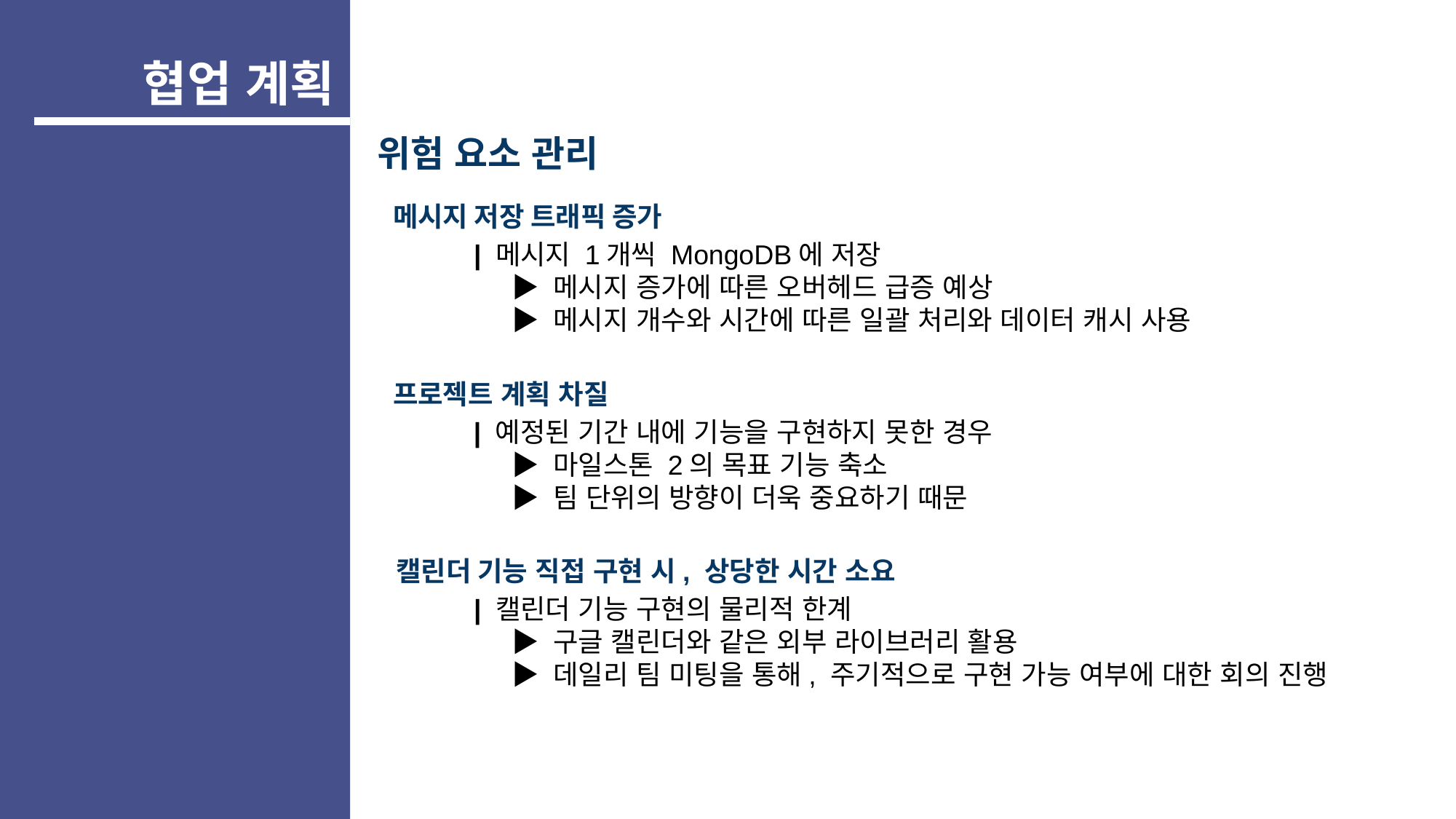

협업 계획

위험 요소 관리
메시지 저장 트래픽 증가
| 메시지 1개씩 MongoDB에 저장 ​
     ▶ 메시지 증가에 따른 오버헤드 급증 예상
     ▶ 메시지 개수와 시간에 따른 일괄 처리와 데이터 캐시 사용
프로젝트 계획 차질
| 예정된 기간 내에 기능을 구현하지 못한 경우
     ▶ 마일스톤 2의 목표 기능 축소
     ▶ 팀 단위의 방향이 더욱 중요하기 때문
캘린더 기능 직접 구현 시, 상당한 시간 소요
| 캘린더 기능 구현의 물리적 한계
     ▶ 구글 캘린더와 같은 외부 라이브러리 활용
     ▶ 데일리 팀 미팅을 통해, 주기적으로 구현 가능 여부에 대한 회의 진행